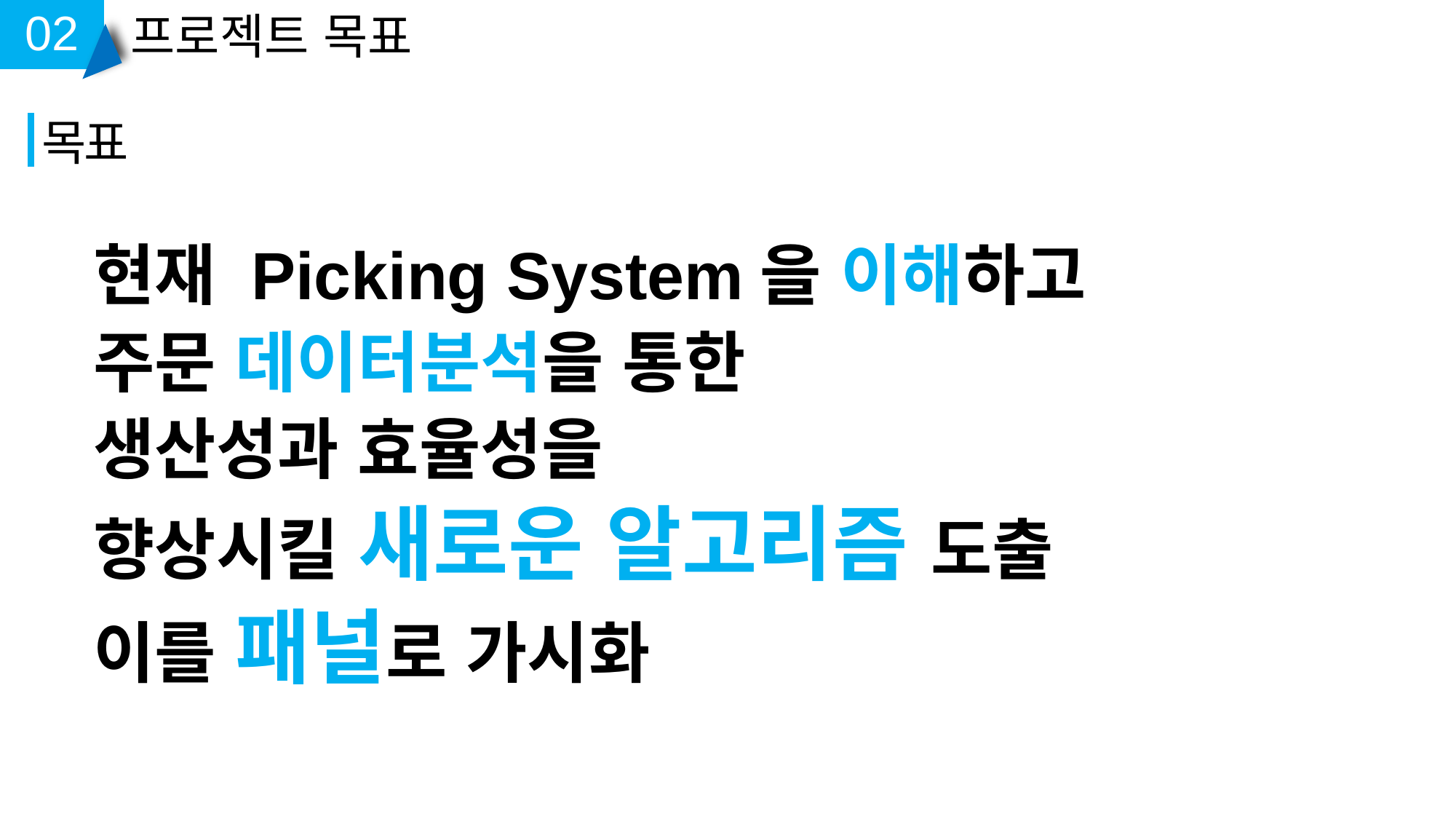

02
프로젝트 목표

목표
현재 Picking System을 이해하고
주문 데이터분석을 통한
생산성과 효율성을
향상시킬 새로운 알고리즘 도출
이를 패널로 가시화